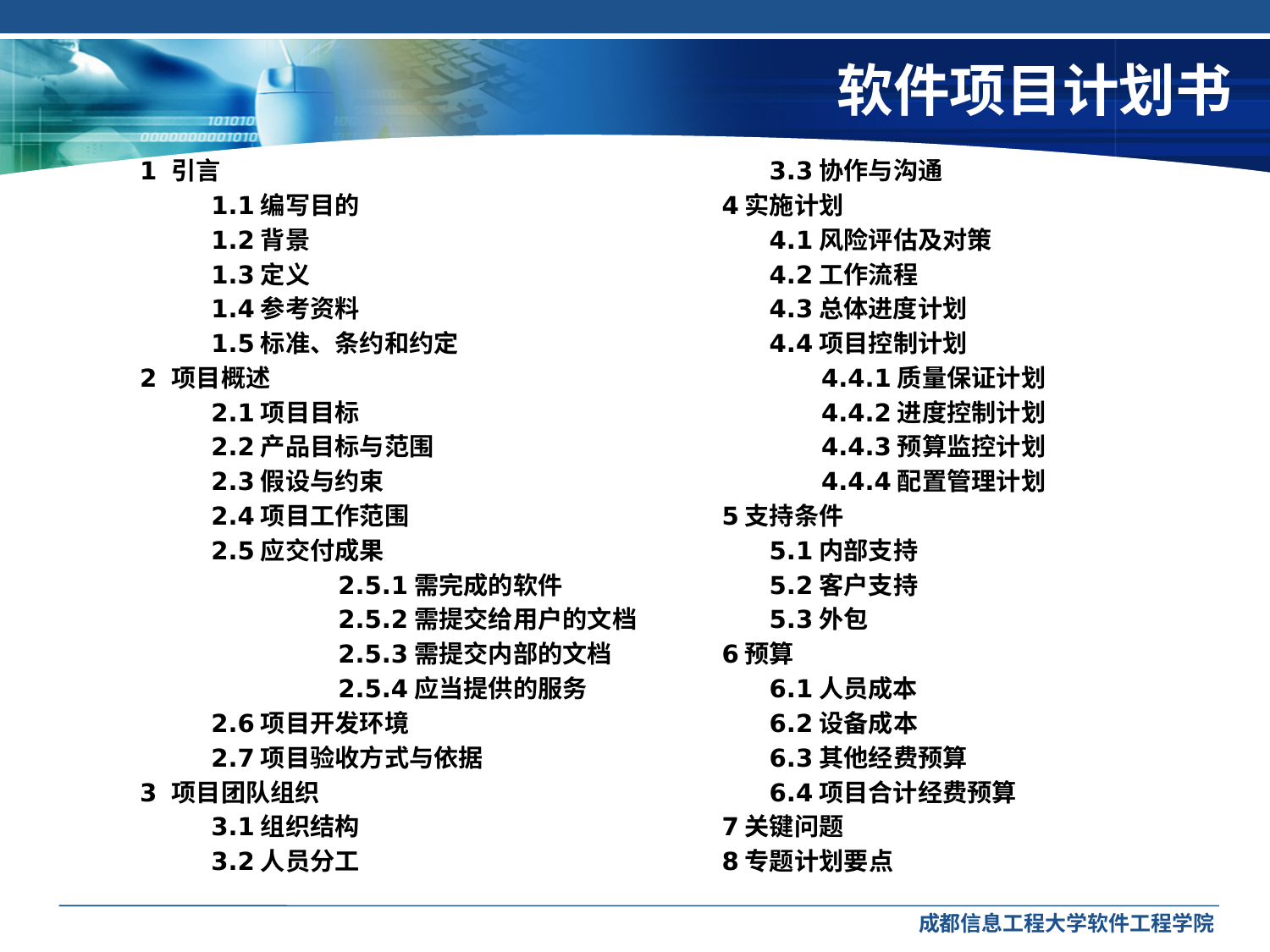

# 软件项目计划书
1 引言
	1.1编写目的
	1.2背景
	1.3定义
	1.4参考资料
	1.5标准、条约和约定
2 项目概述
	2.1项目目标
	2.2产品目标与范围
	2.3假设与约束
	2.4项目工作范围
	2.5应交付成果
		2.5.1需完成的软件
		2.5.2需提交给用户的文档
		2.5.3需提交内部的文档
		2.5.4应当提供的服务
	2.6项目开发环境
	2.7项目验收方式与依据
3 项目团队组织
	3.1组织结构
	3.2人员分工
	3.3协作与沟通
4实施计划
	4.1风险评估及对策
	4.2工作流程
	4.3总体进度计划
	4.4项目控制计划
	      4.4.1质量保证计划
	      4.4.2进度控制计划
	      4.4.3预算监控计划
	      4.4.4配置管理计划
5支持条件
	5.1内部支持
	5.2客户支持
	5.3外包
6预算
	6.1人员成本
	6.2设备成本
	6.3其他经费预算
	6.4项目合计经费预算
7关键问题
8专题计划要点
成都信息工程大学软件工程学院